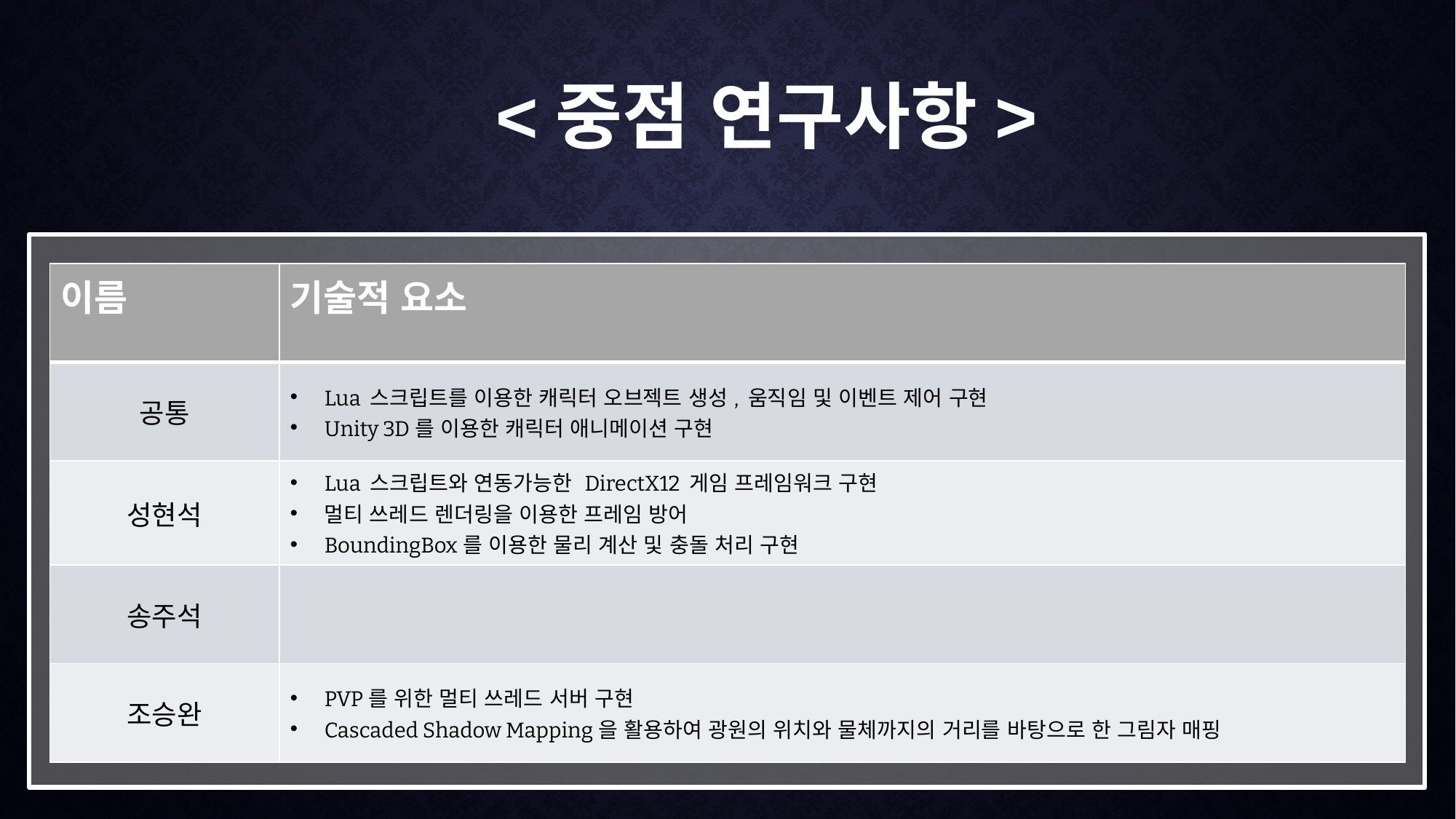

<중점 연구사항>
| 이름 | 기술적 요소 |
| --- | --- |
| 공통 | Lua 스크립트를 이용한 캐릭터 오브젝트 생성, 움직임 및 이벤트 제어 구현 Unity 3D를 이용한 캐릭터 애니메이션 구현 |
| 성현석 | Lua 스크립트와 연동가능한 DirectX12 게임 프레임워크 구현 멀티 쓰레드 렌더링을 이용한 프레임 방어 BoundingBox를 이용한 물리 계산 및 충돌 처리 구현 |
| 송주석 |  |
| 조승완 | PVP를 위한 멀티 쓰레드 서버 구현 Cascaded Shadow Mapping을 활용하여 광원의 위치와 물체까지의 거리를 바탕으로 한 그림자 매핑 |